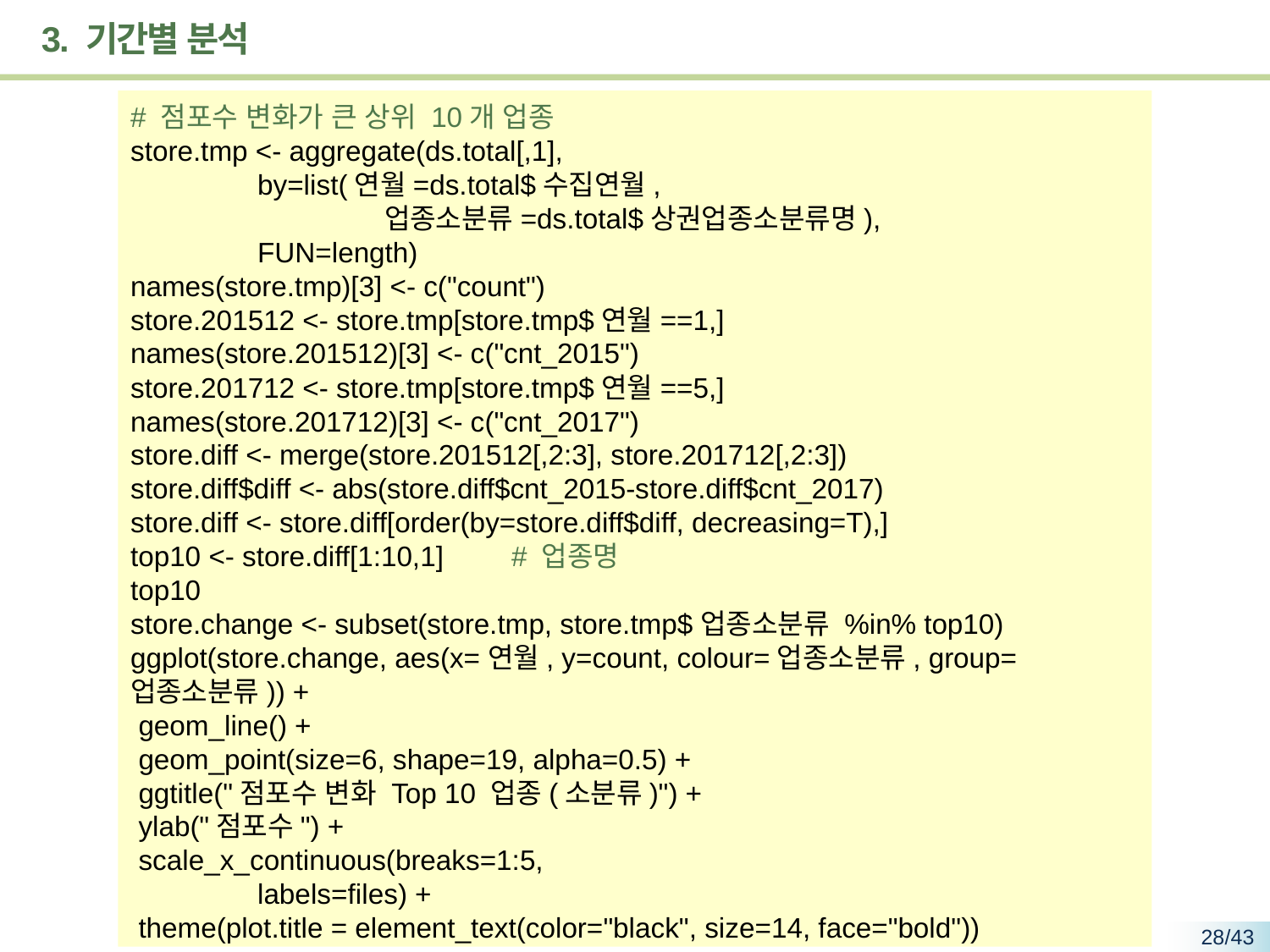

# 3. 기간별 분석

# 점포수 변화가 큰 상위 10개 업종
store.tmp <- aggregate(ds.total[,1],
 	by=list(연월=ds.total$수집연월,
 		업종소분류=ds.total$상권업종소분류명),
 	FUN=length)
names(store.tmp)[3] <- c("count")
store.201512 <- store.tmp[store.tmp$연월==1,]
names(store.201512)[3] <- c("cnt_2015")
store.201712 <- store.tmp[store.tmp$연월==5,]
names(store.201712)[3] <- c("cnt_2017")
store.diff <- merge(store.201512[,2:3], store.201712[,2:3])
store.diff$diff <- abs(store.diff$cnt_2015-store.diff$cnt_2017)
store.diff <- store.diff[order(by=store.diff$diff, decreasing=T),]
top10 <- store.diff[1:10,1] 	# 업종명
top10
store.change <- subset(store.tmp, store.tmp$업종소분류 %in% top10)
ggplot(store.change, aes(x=연월, y=count, colour=업종소분류, group=업종소분류)) +
 geom_line() +
 geom_point(size=6, shape=19, alpha=0.5) +
 ggtitle("점포수 변화 Top 10 업종(소분류)") +
 ylab("점포수") +
 scale_x_continuous(breaks=1:5,
 	labels=files) +
 theme(plot.title = element_text(color="black", size=14, face="bold"))